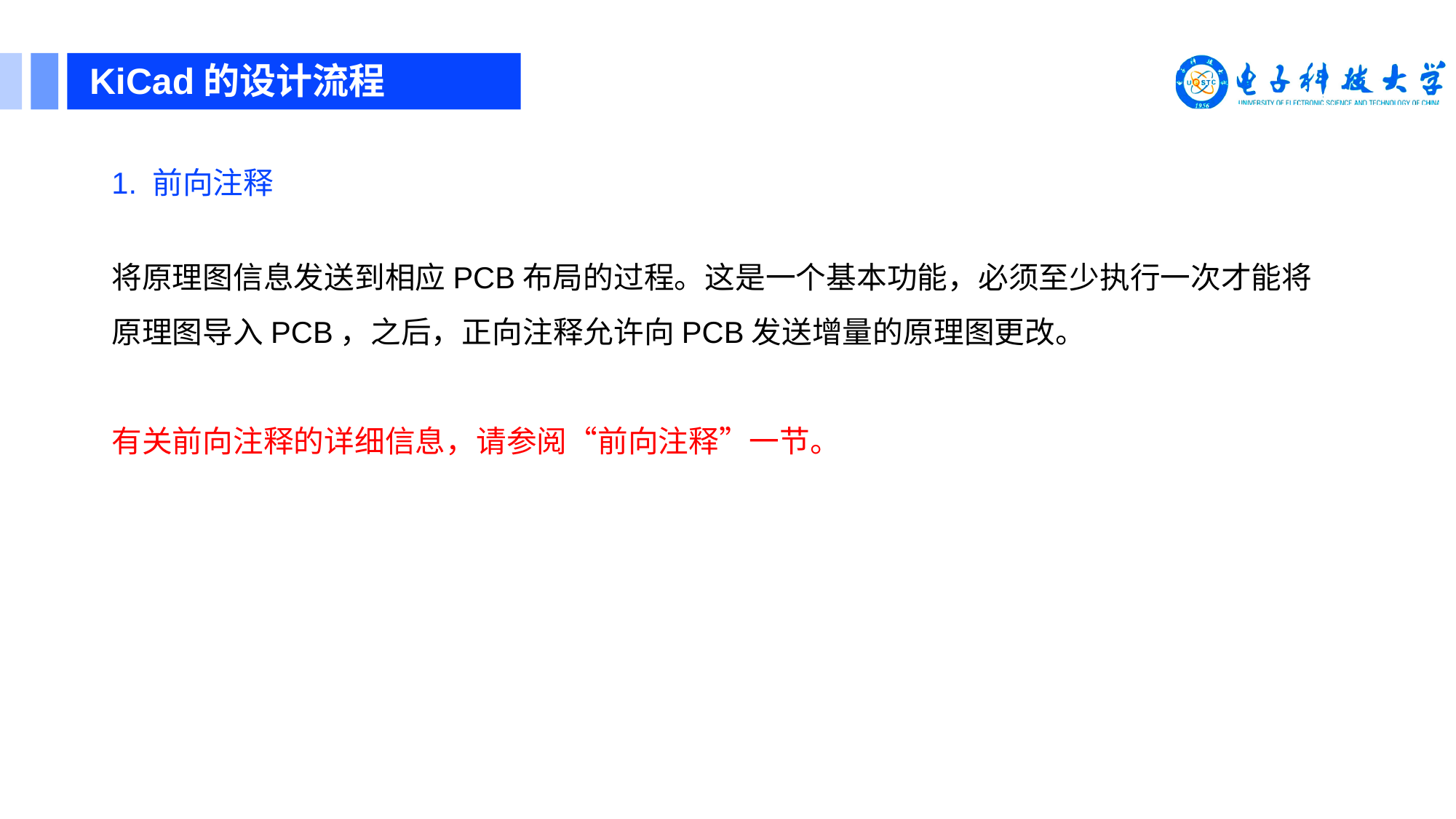

KiCad的设计流程

1. 前向注释
将原理图信息发送到相应PCB布局的过程。这是一个基本功能，必须至少执行一次才能将原理图导入PCB，之后，正向注释允许向PCB发送增量的原理图更改。

有关前向注释的详细信息，请参阅“前向注释”一节。